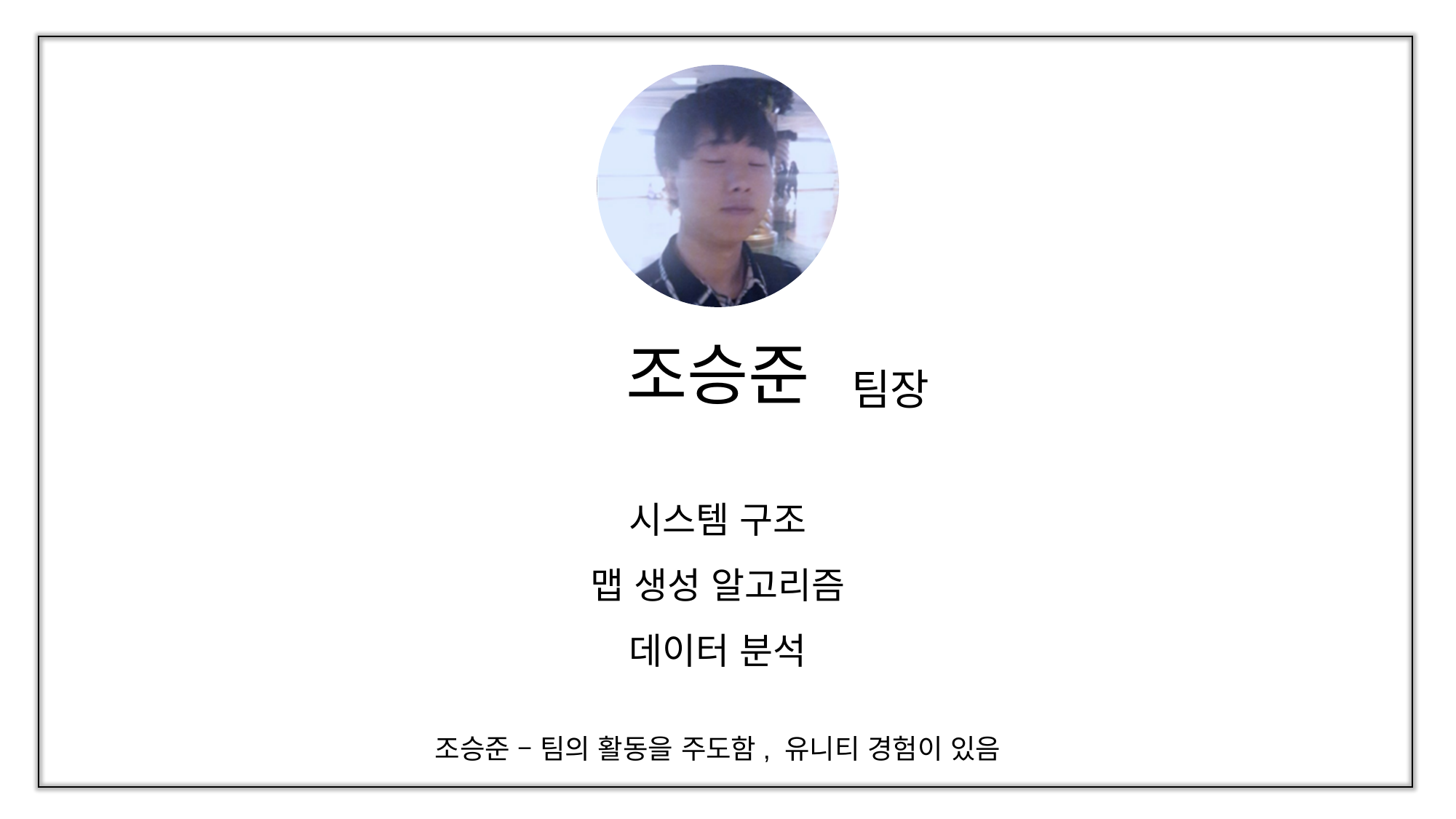

조승준
팀장
시스템 구조
맵 생성 알고리즘
데이터 분석
조승준 – 팀의 활동을 주도함, 유니티 경험이 있음